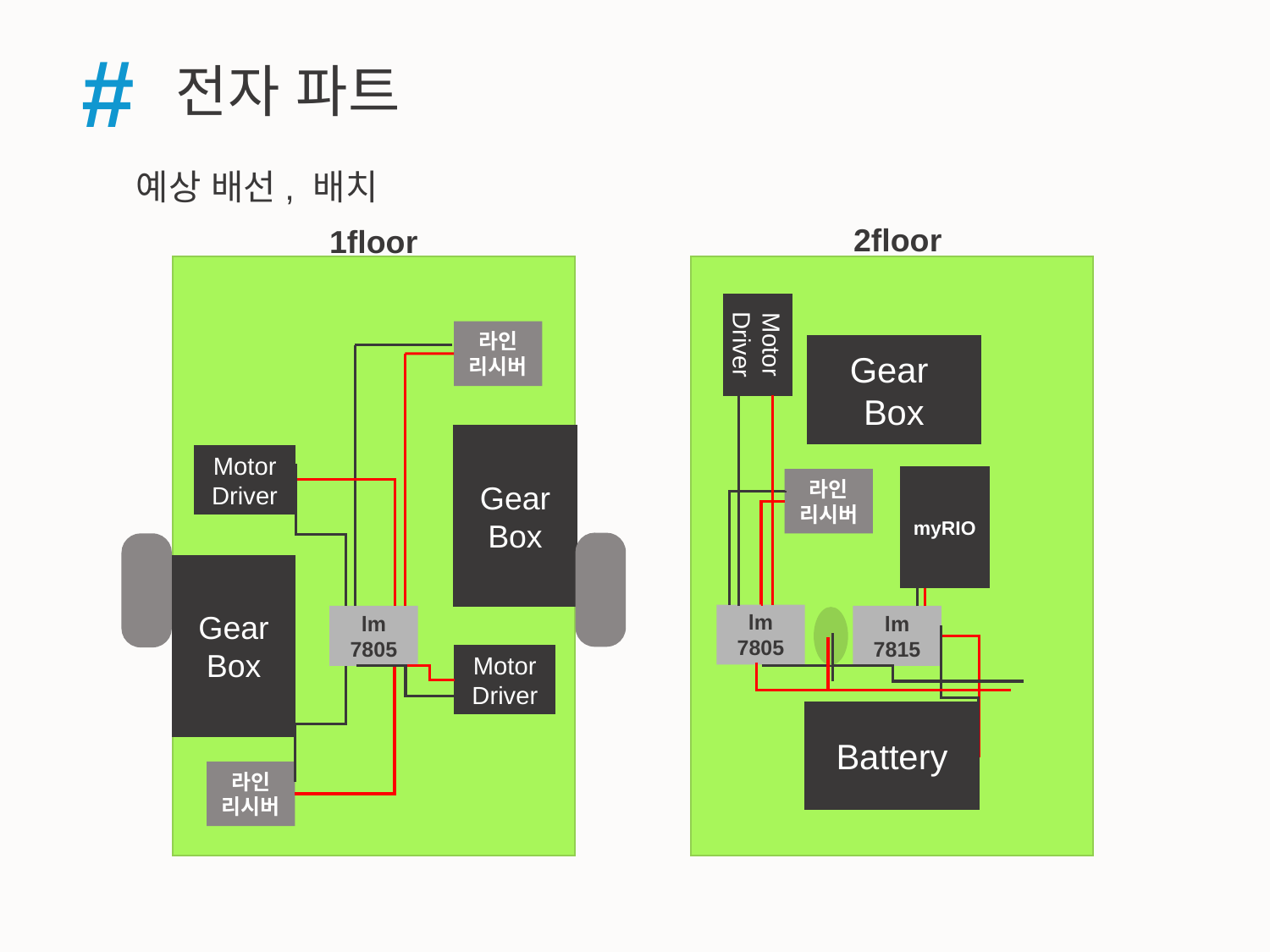

#
전자 파트
예상 배선, 배치
2floor
1floor

Motor Driver
라인
리시버
Gear
Box
Gear
Box
Motor Driver
myRIO
라인
리시버

Gear
Box
lm
7805
lm
7805
lm
7815

Motor Driver
설명 1
Battery
라인
리시버